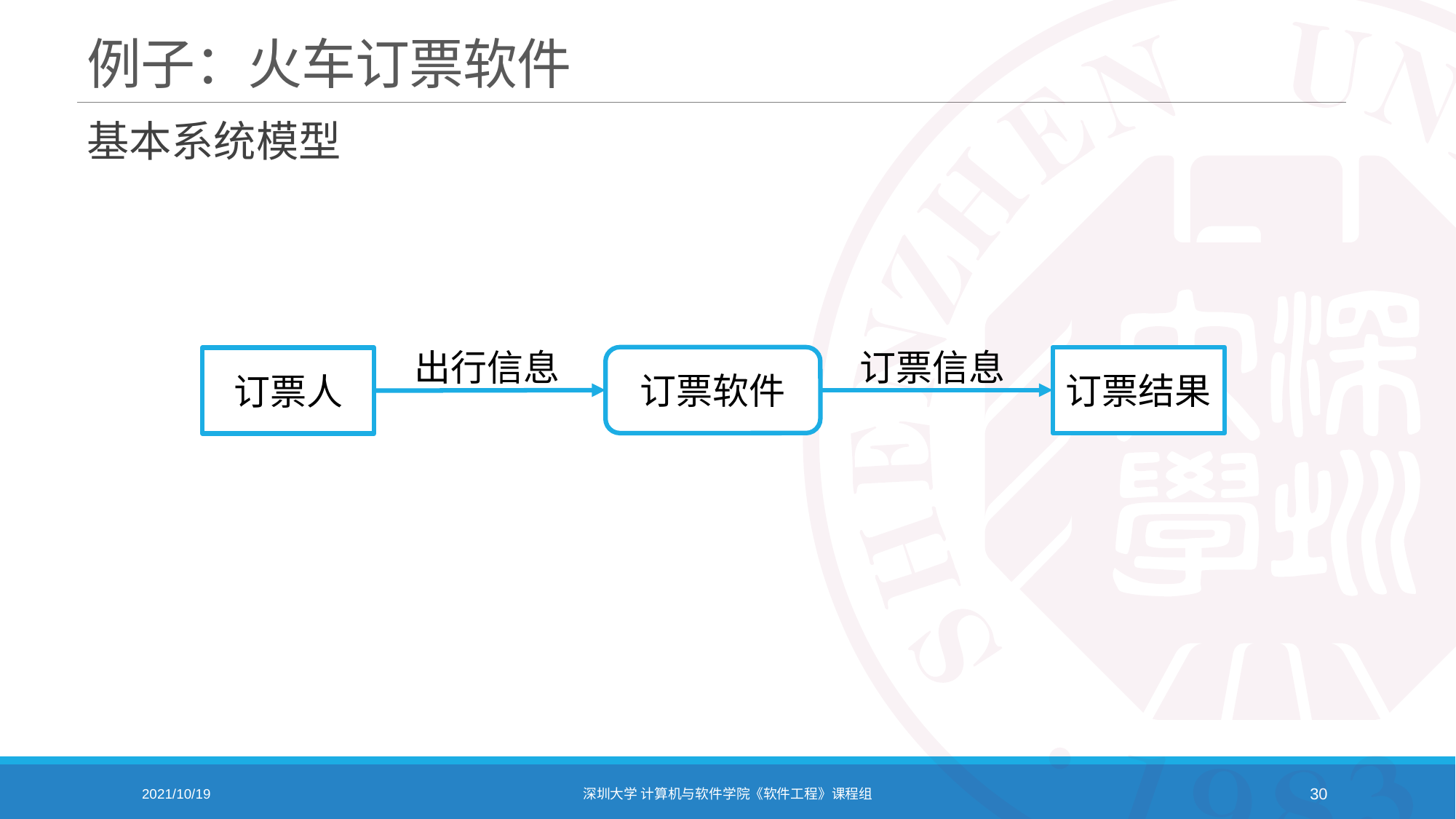

# 例子：火车订票软件
基本系统模型

出行信息
订票信息
订票软件
订票结果
订票人
2021/10/19
深圳大学 计算机与软件学院《软件工程》课程组
30